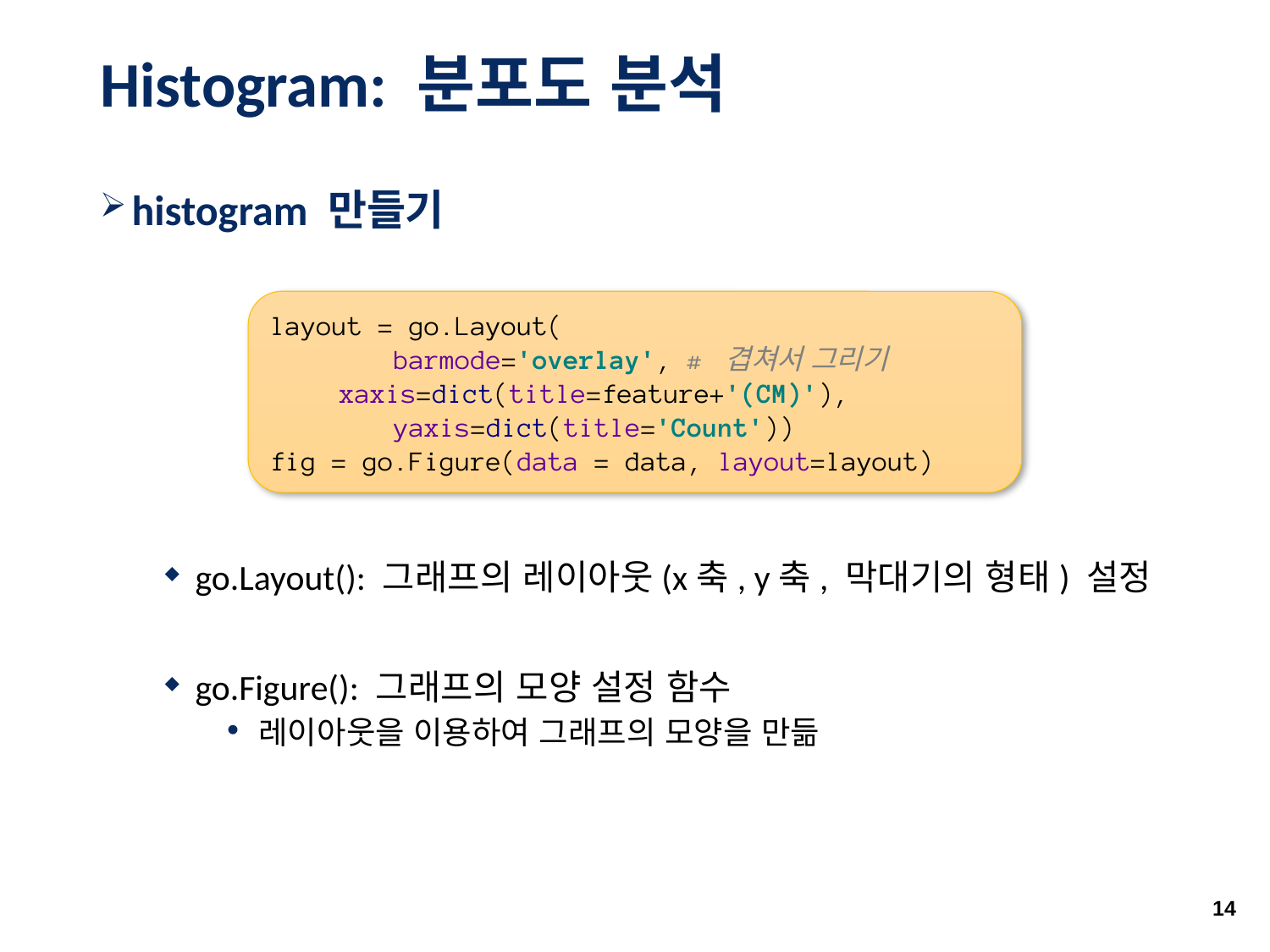

# Histogram: 분포도 분석
histogram 만들기

go.Layout(): 그래프의 레이아웃(x축, y축, 막대기의 형태) 설정

go.Figure(): 그래프의 모양 설정 함수
레이아웃을 이용하여 그래프의 모양을 만듦

layout = go.Layout(
        barmode='overlay', # 겹쳐서 그리기
        xaxis=dict(title=feature+'(CM)'),
        yaxis=dict(title='Count'))
fig = go.Figure(data = data, layout=layout)
14